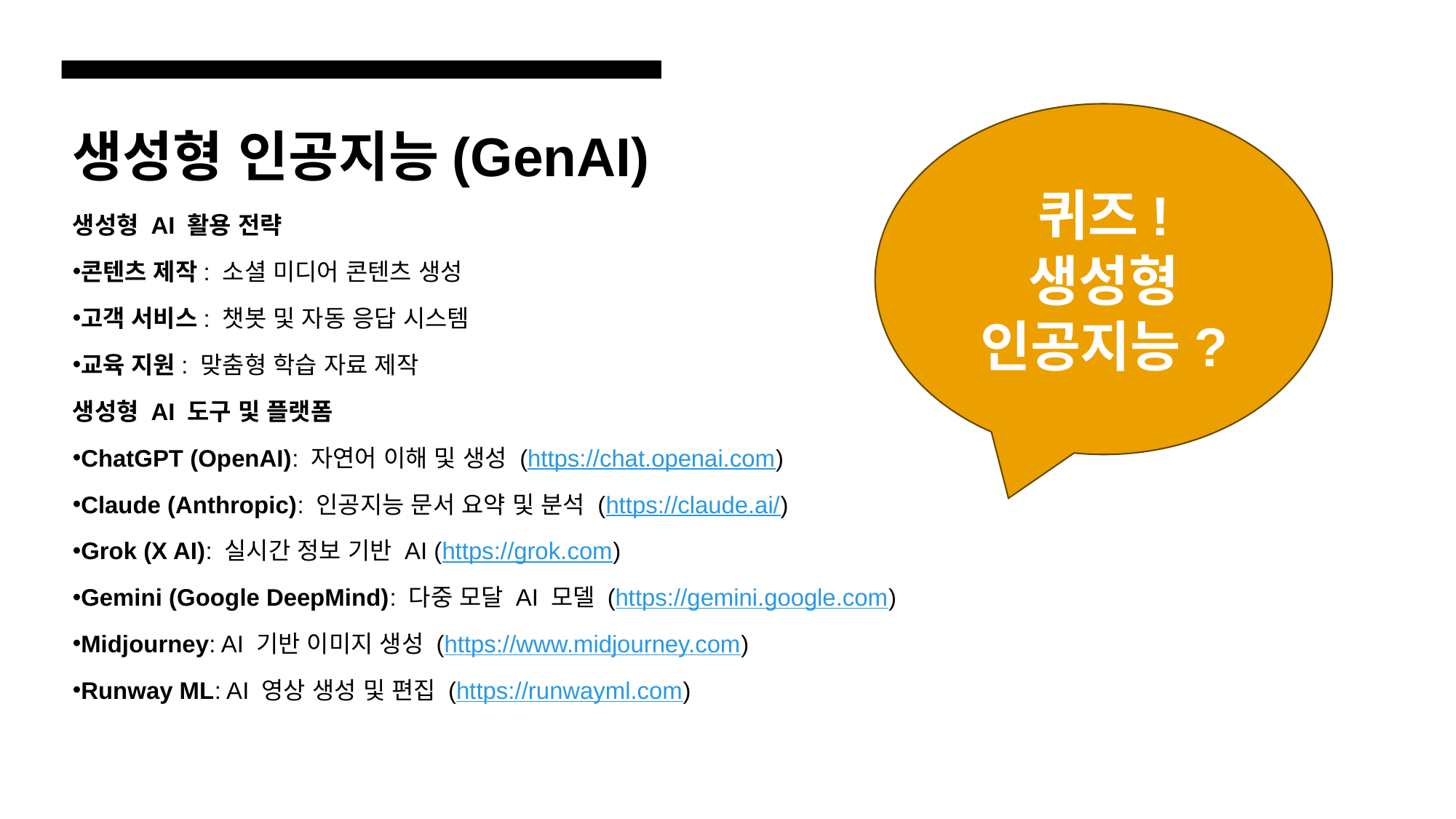

퀴즈!
생성형 인공지능?
# 생성형 인공지능(GenAI)
생성형 AI 활용 전략
콘텐츠 제작: 소셜 미디어 콘텐츠 생성
고객 서비스: 챗봇 및 자동 응답 시스템
교육 지원: 맞춤형 학습 자료 제작
생성형 AI 도구 및 플랫폼
ChatGPT (OpenAI): 자연어 이해 및 생성 (https://chat.openai.com)
Claude (Anthropic): 인공지능 문서 요약 및 분석 (https://claude.ai/)
Grok (X AI): 실시간 정보 기반 AI (https://grok.com)
Gemini (Google DeepMind): 다중 모달 AI 모델 (https://gemini.google.com)
Midjourney: AI 기반 이미지 생성 (https://www.midjourney.com)
Runway ML: AI 영상 생성 및 편집 (https://runwayml.com)